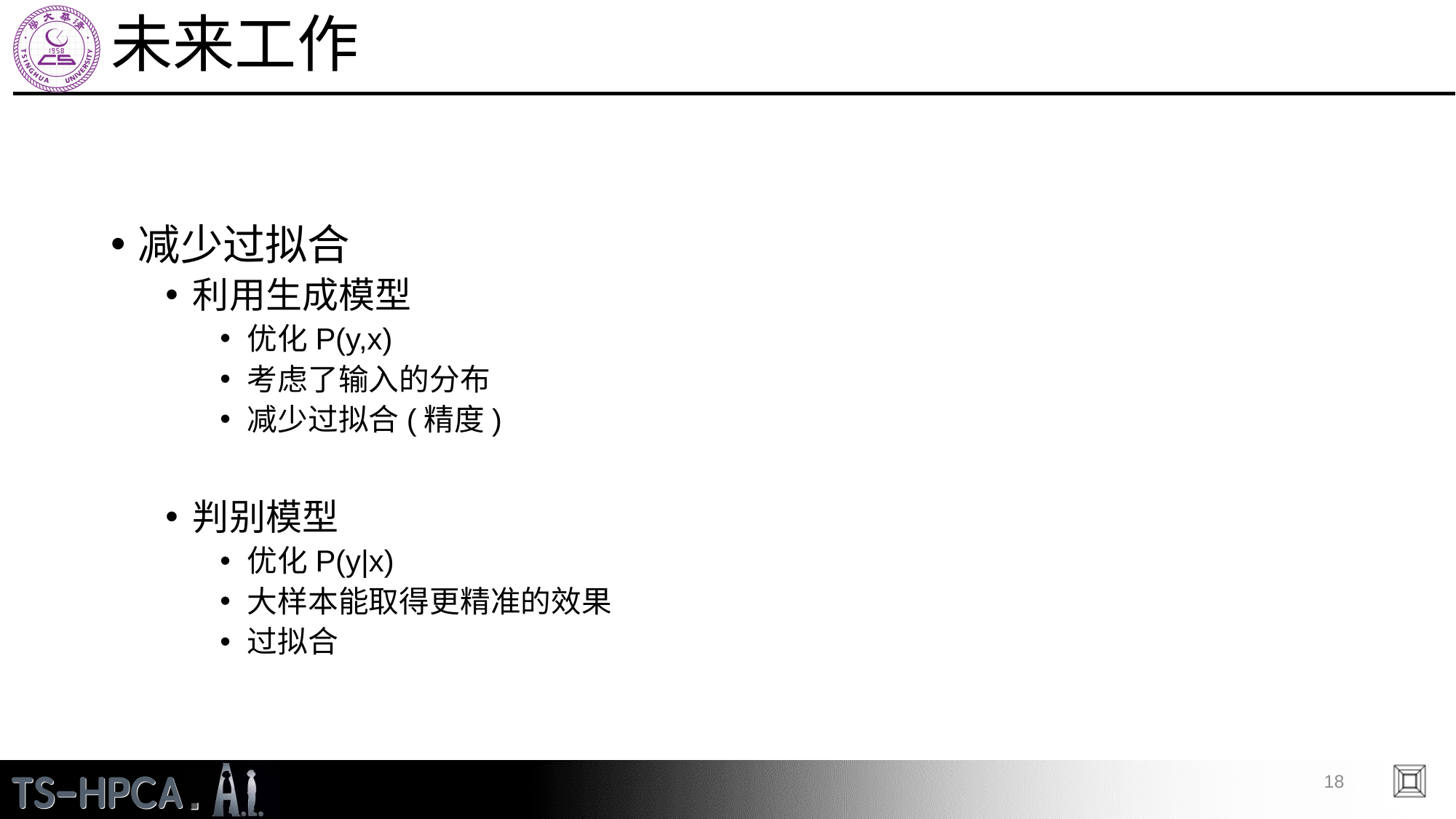

# 未来工作
减少过拟合
利用生成模型
优化P(y,x)
考虑了输入的分布
减少过拟合(精度)

判别模型
优化P(y|x)
大样本能取得更精准的效果
过拟合

18